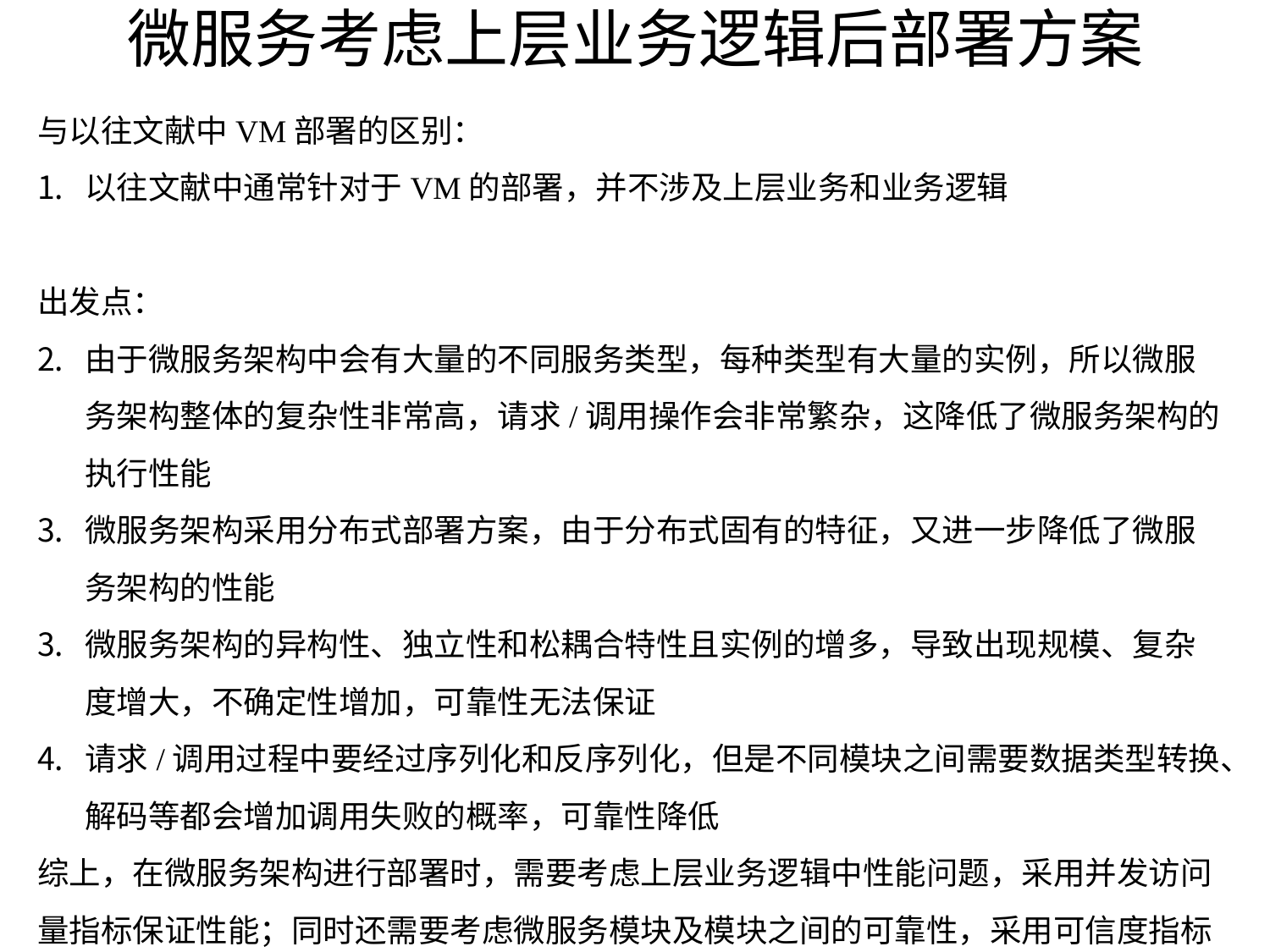

# 微服务考虑上层业务逻辑后部署方案
与以往文献中VM部署的区别：
以往文献中通常针对于VM的部署，并不涉及上层业务和业务逻辑

出发点：
由于微服务架构中会有大量的不同服务类型，每种类型有大量的实例，所以微服务架构整体的复杂性非常高，请求/调用操作会非常繁杂，这降低了微服务架构的执行性能
微服务架构采用分布式部署方案，由于分布式固有的特征，又进一步降低了微服务架构的性能
微服务架构的异构性、独立性和松耦合特性且实例的增多，导致出现规模、复杂度增大，不确定性增加，可靠性无法保证
请求/调用过程中要经过序列化和反序列化，但是不同模块之间需要数据类型转换、解码等都会增加调用失败的概率，可靠性降低
综上，在微服务架构进行部署时，需要考虑上层业务逻辑中性能问题，采用并发访问量指标保证性能；同时还需要考虑微服务模块及模块之间的可靠性，采用可信度指标